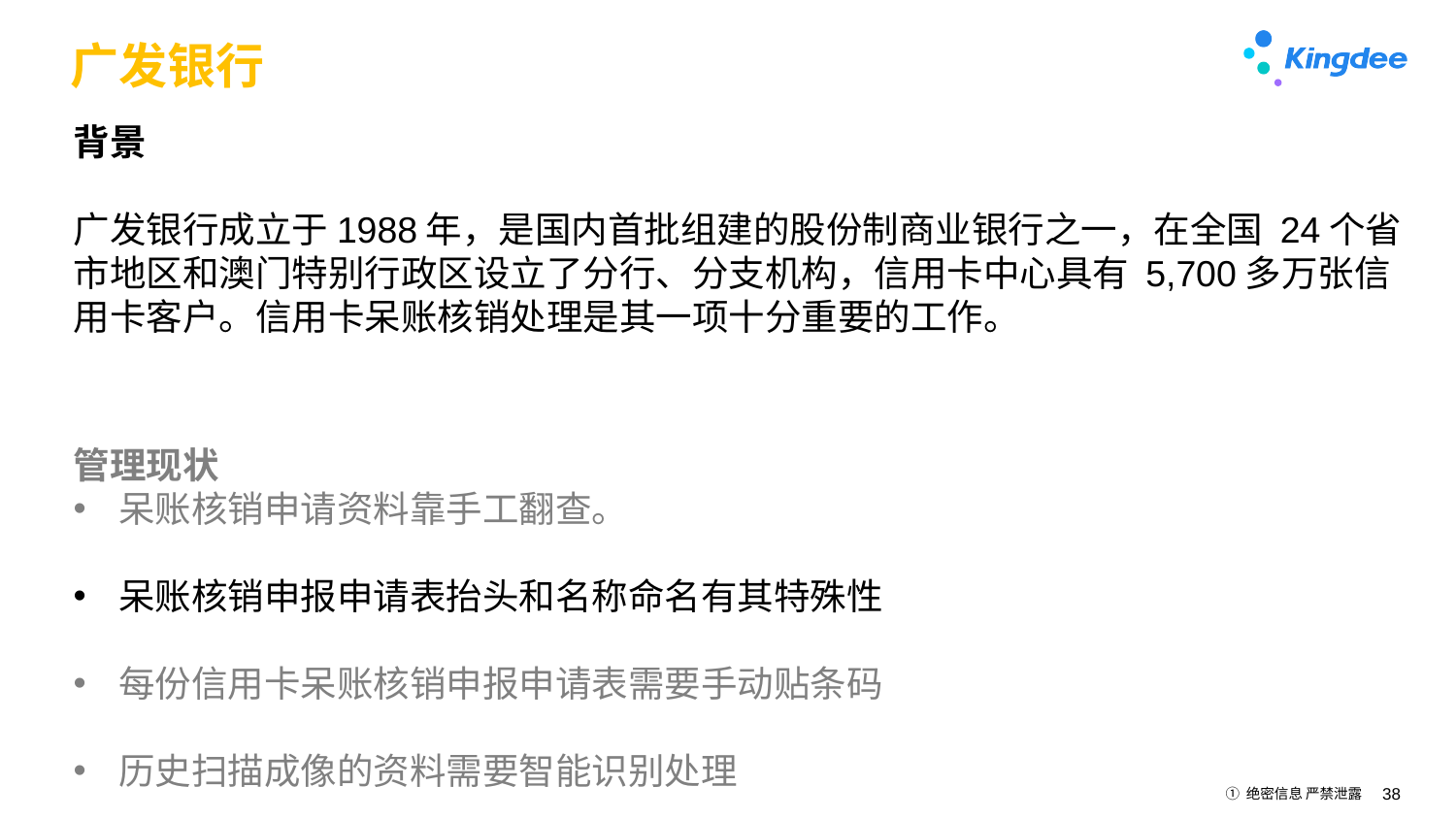

# 广发银行
背景

广发银行成立于1988年，是国内首批组建的股份制商业银行之一，在全国 24个省市地区和澳门特别行政区设立了分行、分支机构，信用卡中心具有 5,700多万张信用卡客户。信用卡呆账核销处理是其一项十分重要的工作。
管理现状
呆账核销申请资料靠手工翻查。

呆账核销申报申请表抬头和名称命名有其特殊性

每份信用卡呆账核销申报申请表需要手动贴条码

历史扫描成像的资料需要智能识别处理